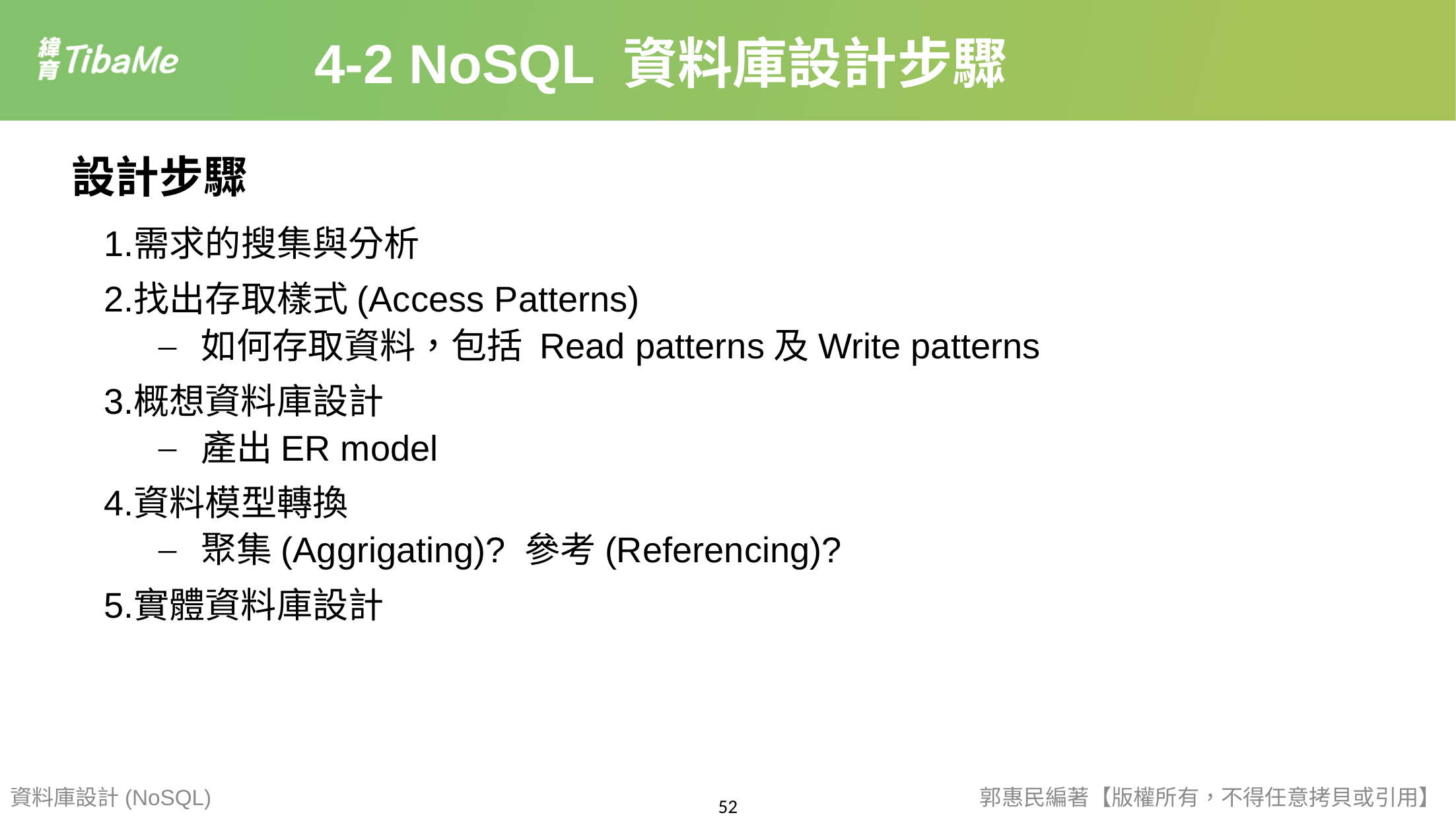

4-2 NoSQL 資料庫設計步驟
設計步驟

需求的搜集與分析
找出存取樣式(Access Patterns)
如何存取資料，包括 Read patterns及Write patterns
概想資料庫設計
產出ER model
資料模型轉換
聚集(Aggrigating)? 參考(Referencing)?
實體資料庫設計

資料庫設計(NoSQL)
郭惠民編著【版權所有，不得任意拷貝或引用】